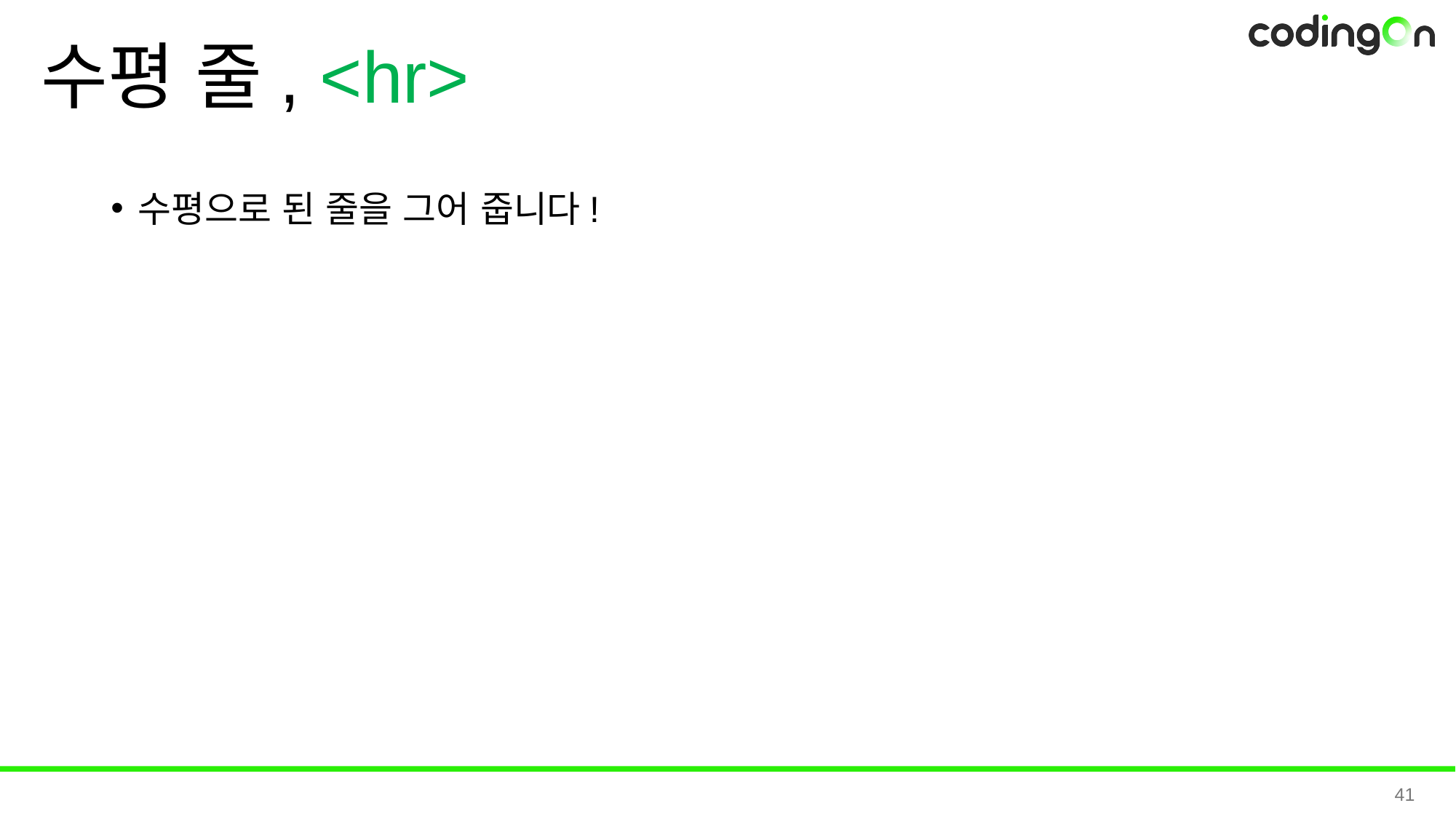

# 수평 줄, <hr>
수평으로 된 줄을 그어 줍니다!
41